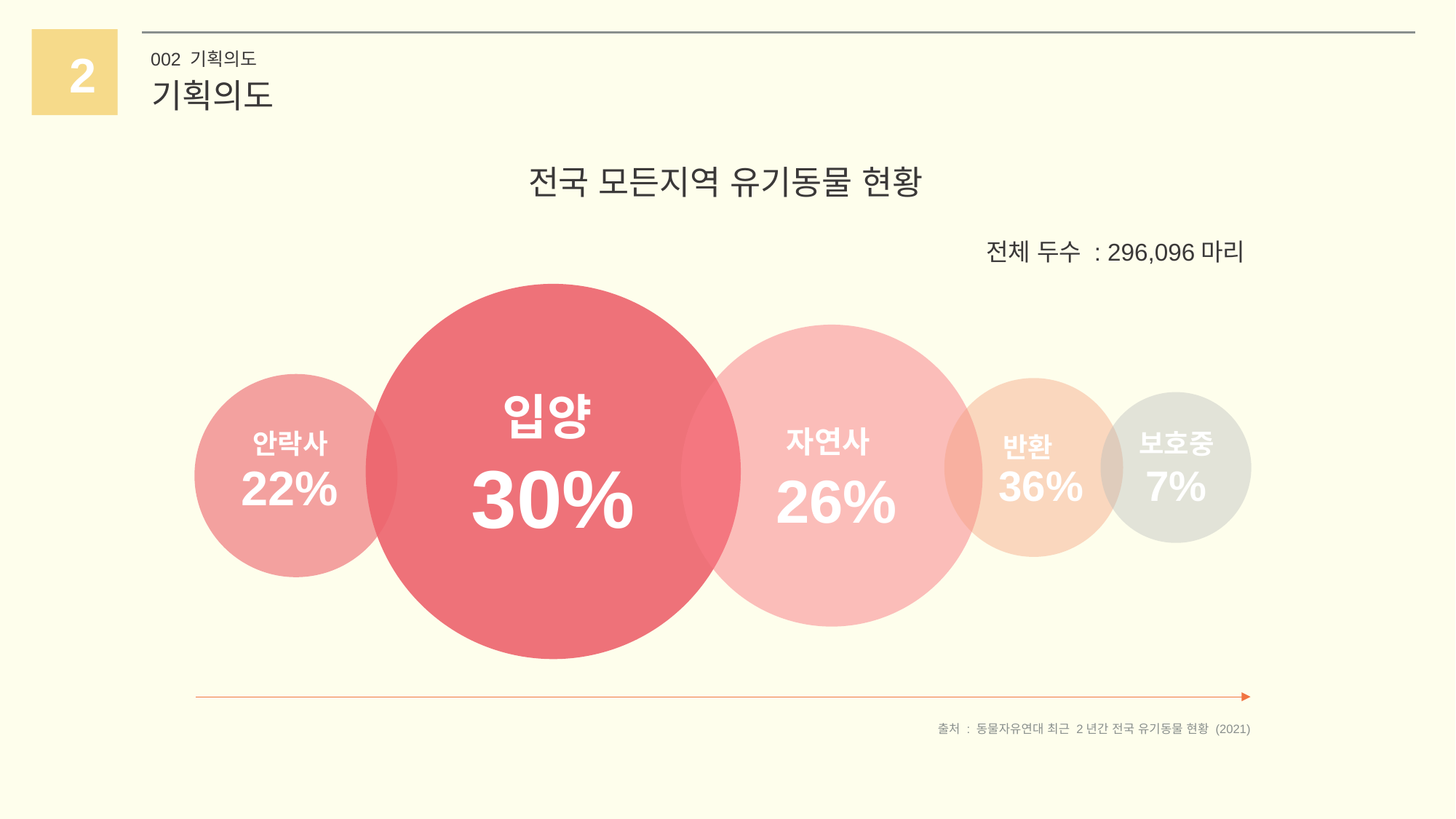

2
002 기획의도
기획의도
전국 모든지역 유기동물 현황
전체 두수 : 296,096마리

입양

자연사
안락사
보호중
반환
30%
22%
36%
7%
26%
출처 : 동물자유연대 최근 2년간 전국 유기동물 현황 (2021)